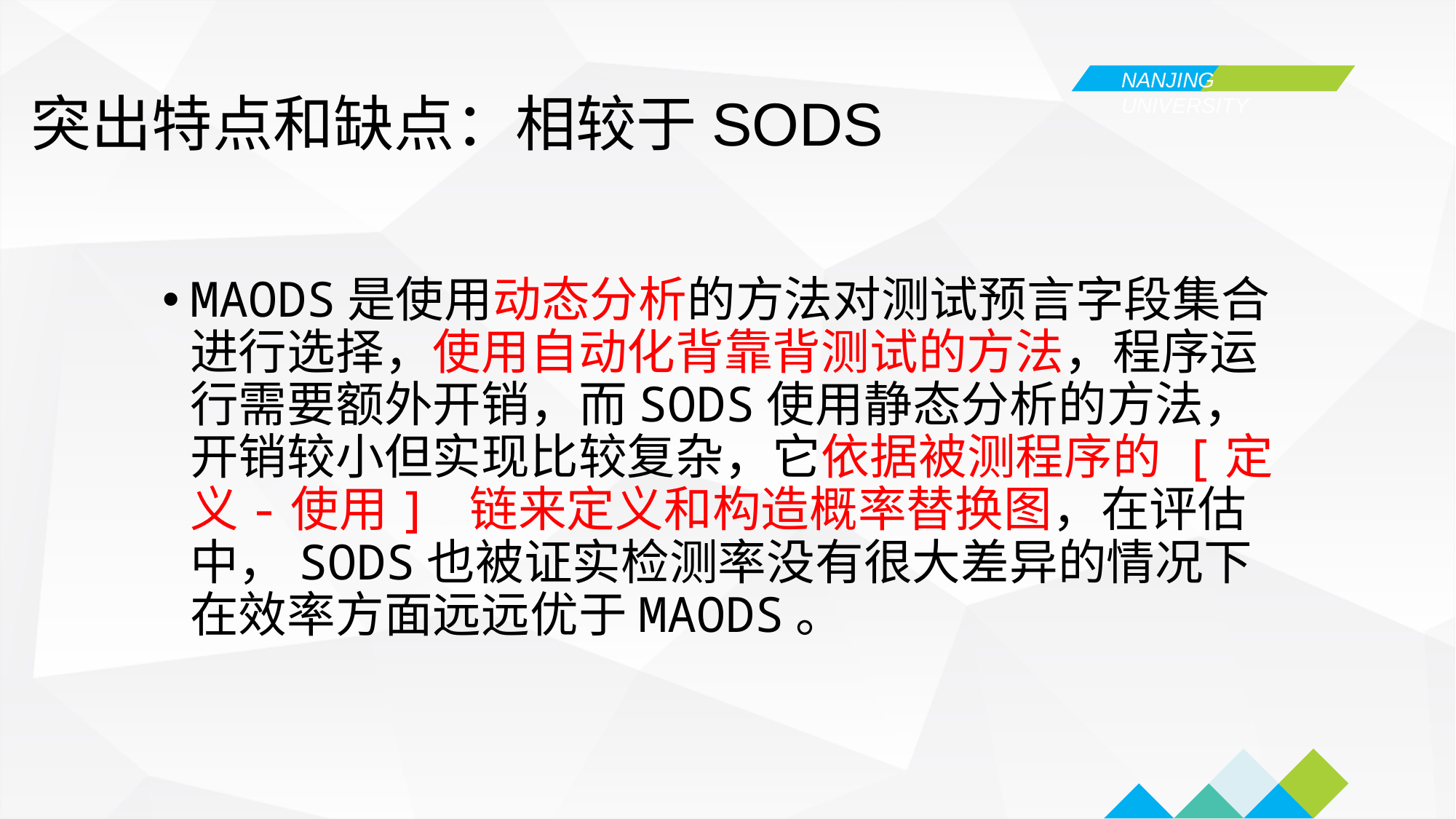

突出特点和缺点：相较于SODS
MAODS是使用动态分析的方法对测试预言字段集合进行选择，使用自动化背靠背测试的方法，程序运行需要额外开销，而SODS使用静态分析的方法，开销较小但实现比较复杂，它依据被测程序的 [定义-使用] 链来定义和构造概率替换图，在评估中，SODS也被证实检测率没有很大差异的情况下在效率方面远远优于MAODS。